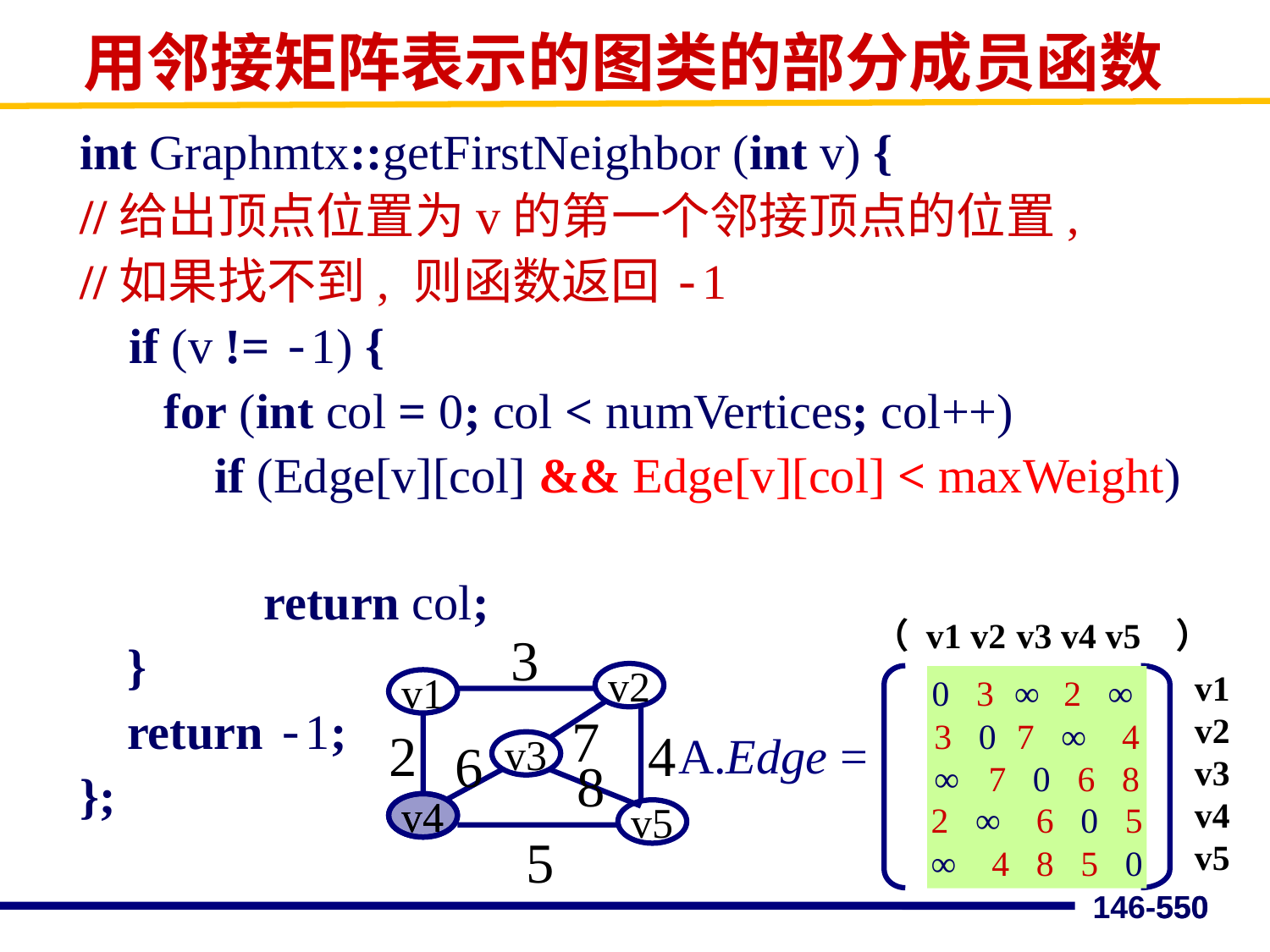

# 用邻接矩阵表示的图类的部分成员函数
int Graphmtx::getFirstNeighbor (int v) {
//给出顶点位置为v的第一个邻接顶点的位置,
//如果找不到, 则函数返回-1
    if (v != -1) {
 	   for (int col = 0; col < numVertices; col++)
           if (Edge[v][col] && Edge[v][col] < maxWeight)
               return col;
   	}
   	return -1;
};
（ v1 v2  v3 v4 v5   ）
3
v1
v2
v3
v4
v5
v2

0   0    0    0   0
0   0    0   0   0
0    0   0   0   0
0   0   0   0   0
0   0   0   0   0

0   3    ∞    2   ∞
3   0    7   ∞    4
∞     7   0   6   8
2   ∞    6   0   5
∞    4   8   5   0
v1

7

2
4
A.Edge =
6
v3
8

v4
v4
v5
5

550
146-550